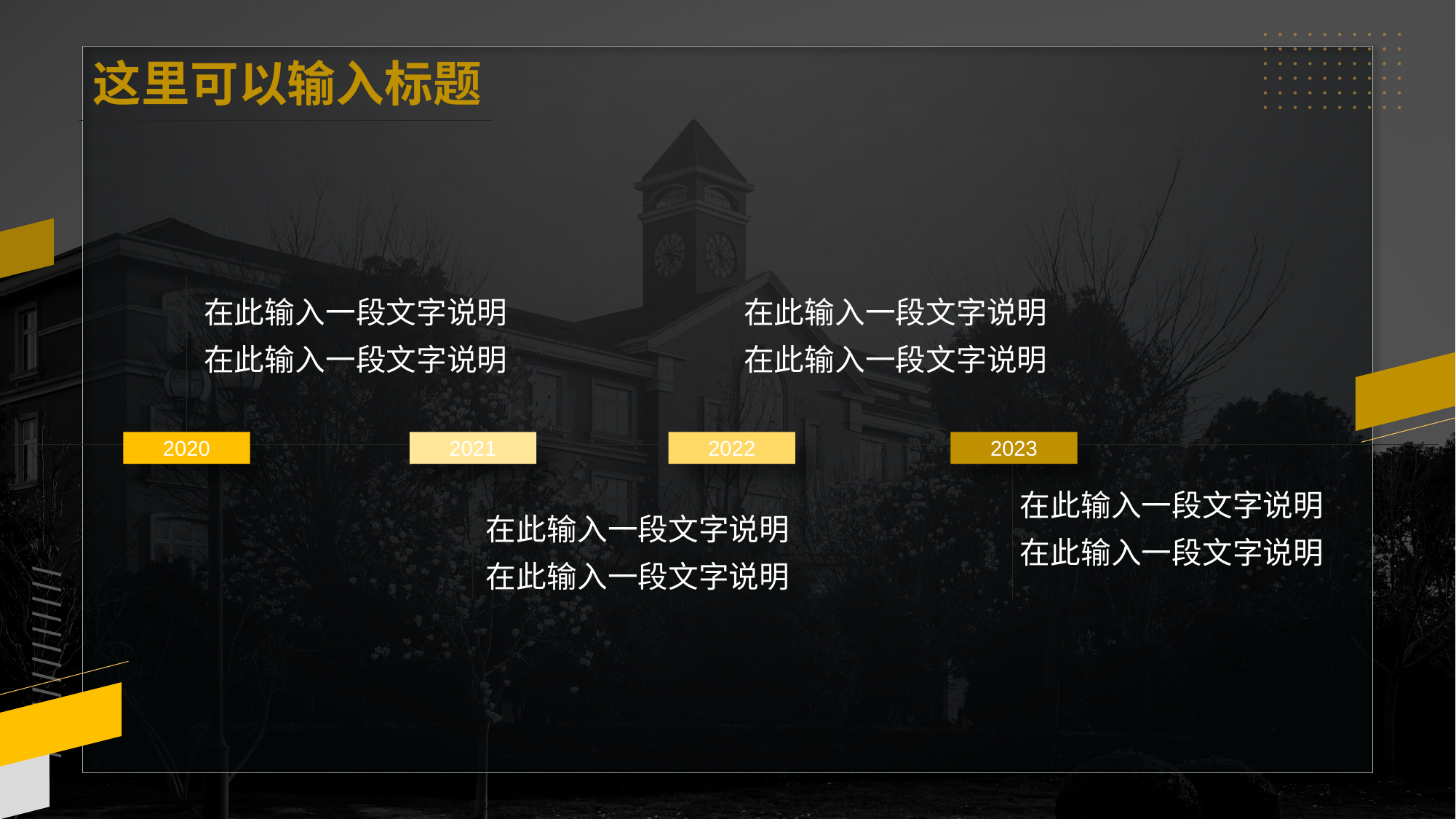

这里可以输入标题
在此输入一段文字说明
在此输入一段文字说明
在此输入一段文字说明
在此输入一段文字说明
2020
2021
2022
2023
在此输入一段文字说明
在此输入一段文字说明
在此输入一段文字说明
在此输入一段文字说明